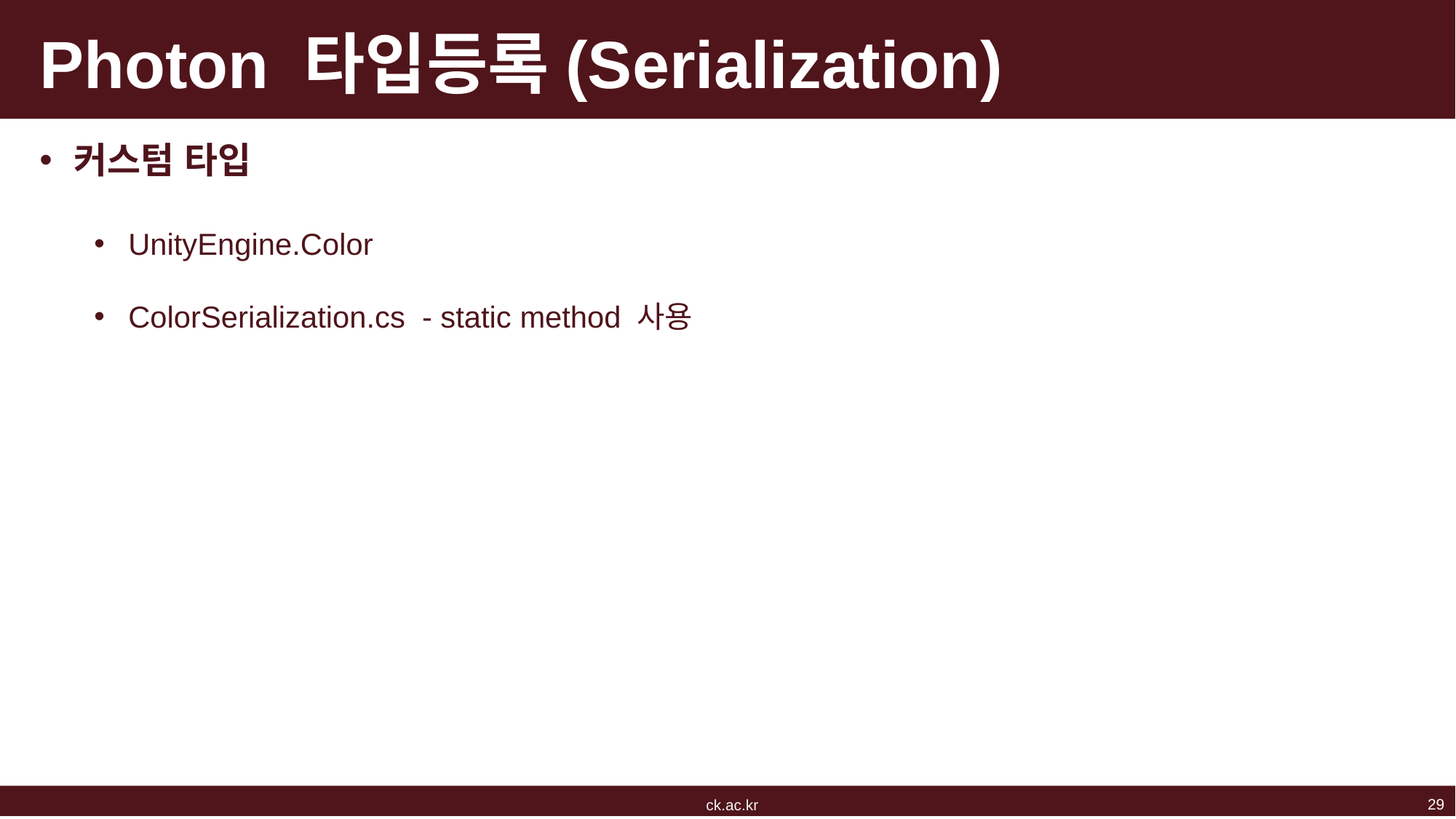

# Photon 타입등록(Serialization)
커스텀 타입

UnityEngine.Color

ColorSerialization.cs  - static method 사용

29
ck.ac.kr